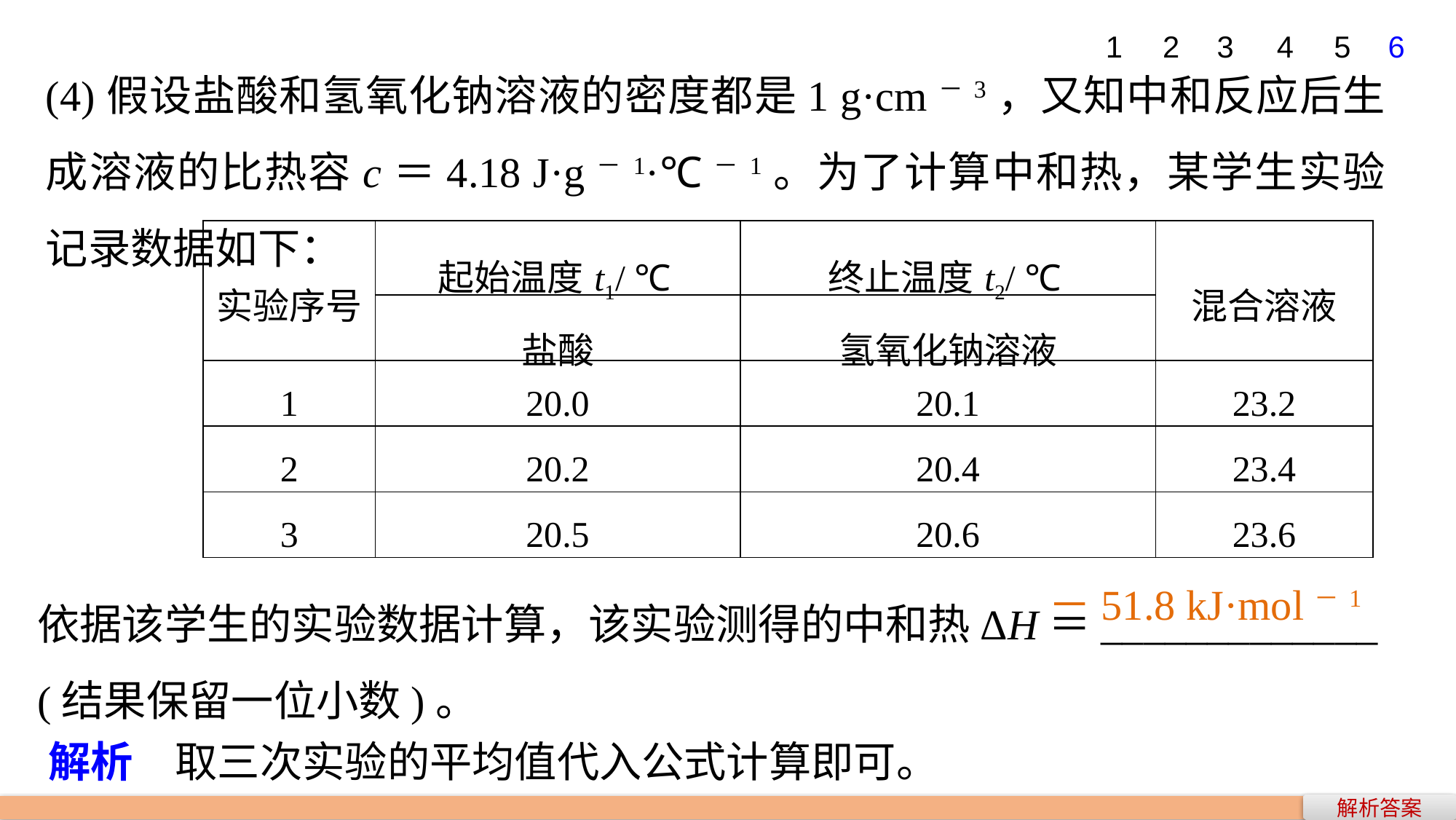

1
2
3
4
5
6
(4)假设盐酸和氢氧化钠溶液的密度都是1 g·cm－3，又知中和反应后生成溶液的比热容c＝4.18 J·g－1·℃－1。为了计算中和热，某学生实验记录数据如下：
| 实验序号 | 起始温度t1/ ℃ | 终止温度t2/ ℃ | 混合溶液 |
| --- | --- | --- | --- |
|  | 盐酸 | 氢氧化钠溶液 |  |
| 1 | 20.0 | 20.1 | 23.2 |
| 2 | 20.2 | 20.4 | 23.4 |
| 3 | 20.5 | 20.6 | 23.6 |
依据该学生的实验数据计算，该实验测得的中和热ΔH＝_____________
(结果保留一位小数)。
－51.8 kJ·mol－1
解析　取三次实验的平均值代入公式计算即可。
解析答案